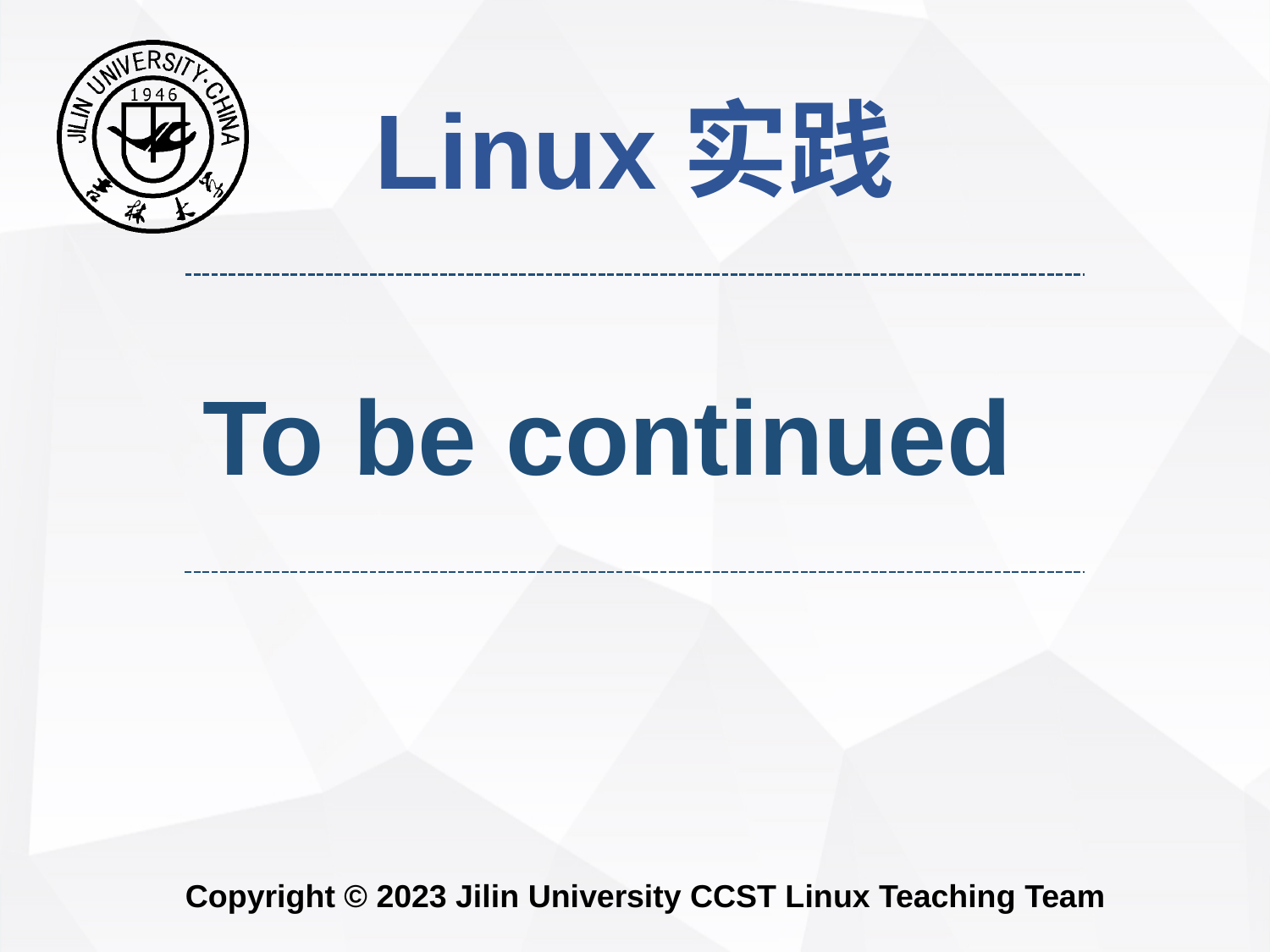

Linux实践
 To be continued
Copyright © 2023 Jilin University CCST Linux Teaching Team